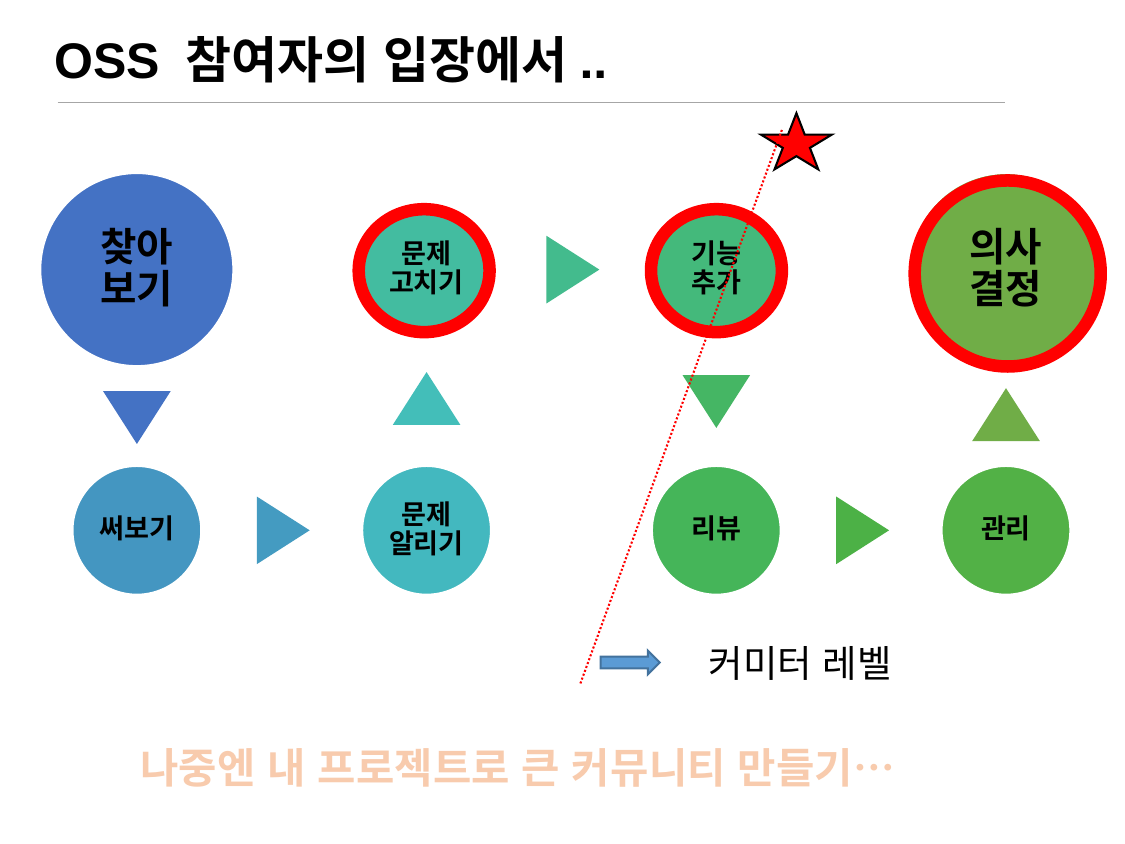

# OSS 참여자의 입장에서..

찾아
보기
써보기
문제
알리기
문제
고치기
기능
추가
리뷰
관리
의사
결정

 커미터 레벨

나중엔 내 프로젝트로 큰 커뮤니티 만들기…